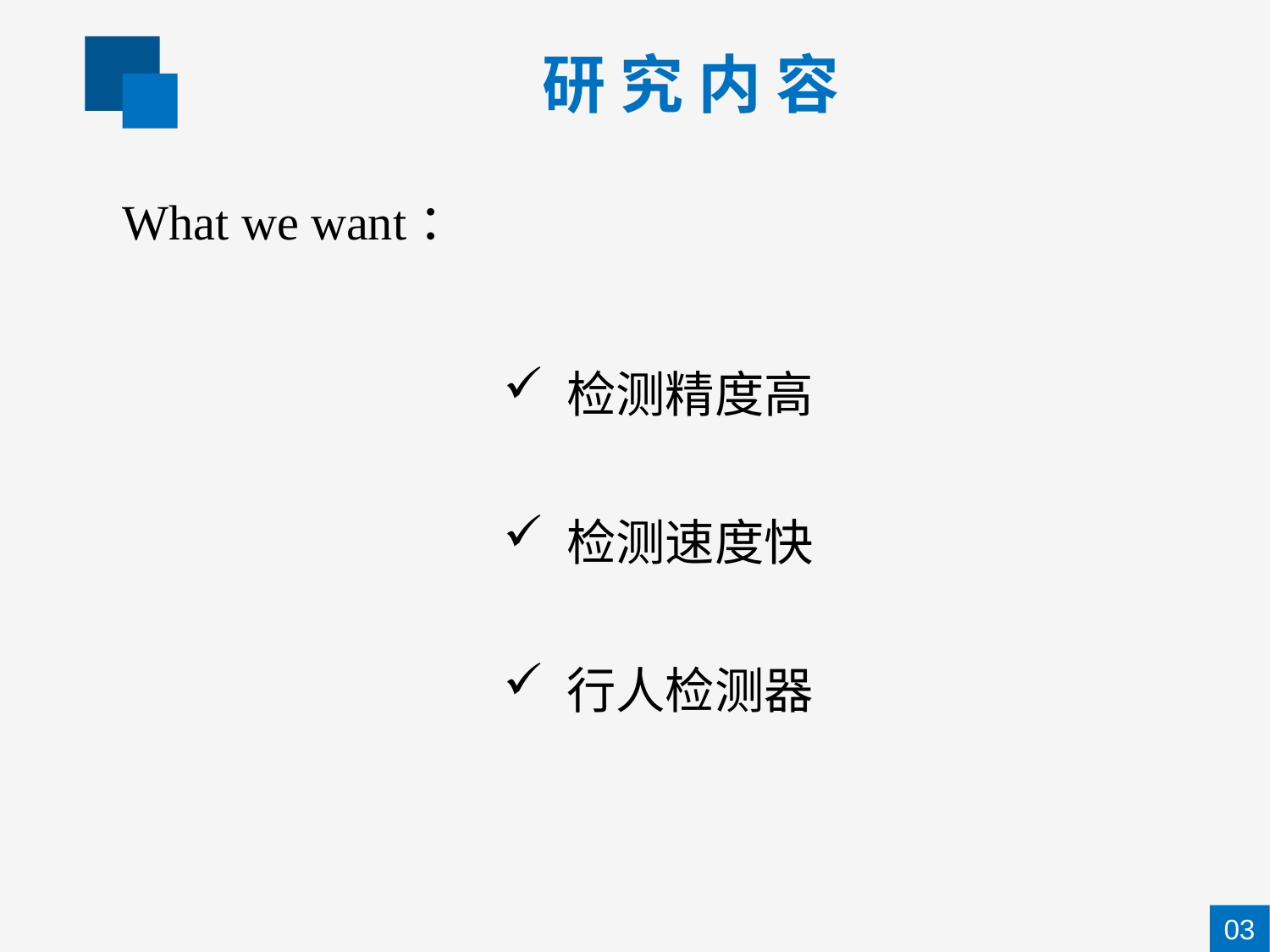

研 究 内 容
What we want：

检测精度高
检测速度快
行人检测器

03